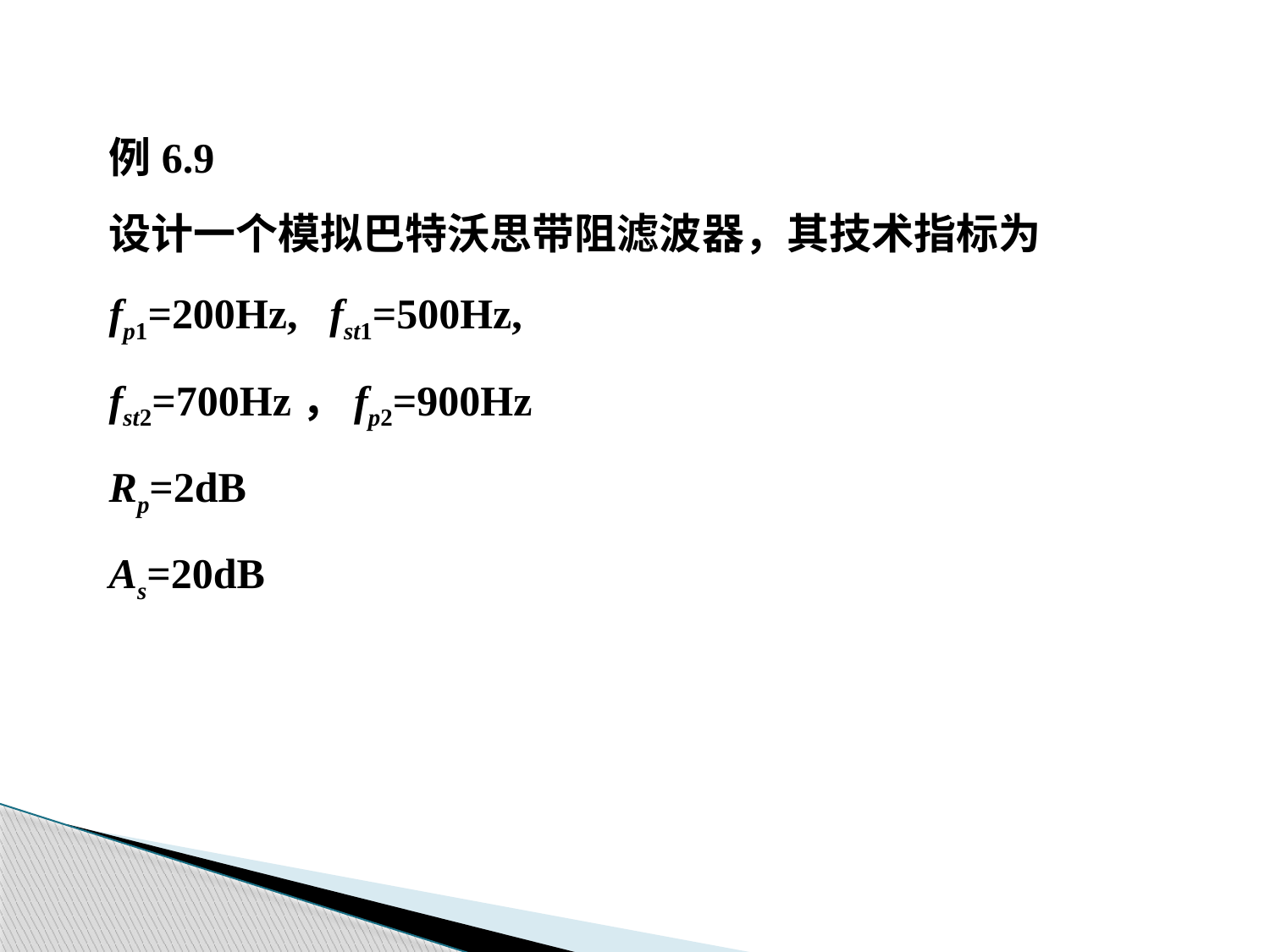

例6.9
设计一个模拟巴特沃思带阻滤波器，其技术指标为
fp1=200Hz,   fst1=500Hz,
fst2=700Hz，fp2=900Hz
Rp=2dB
As=20dB